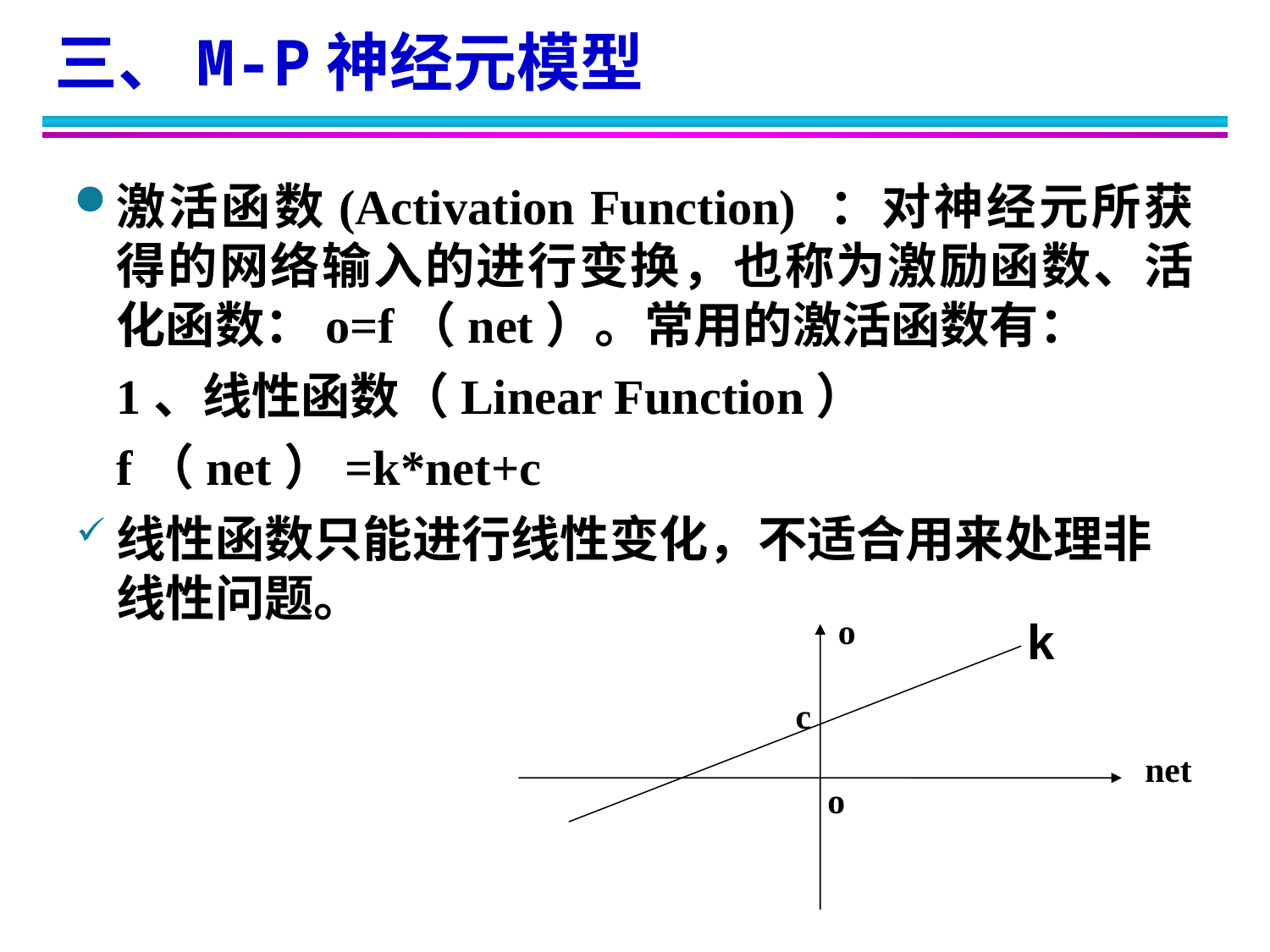

三、M-P神经元模型
激活函数(Activation Function) ：对神经元所获得的网络输入的进行变换，也称为激励函数、活化函数：o=f（net）。常用的激活函数有：
	1、线性函数（Linear Function）
	f（net）=k*net+c
线性函数只能进行线性变化，不适合用来处理非线性问题。

o

c
net
o
k